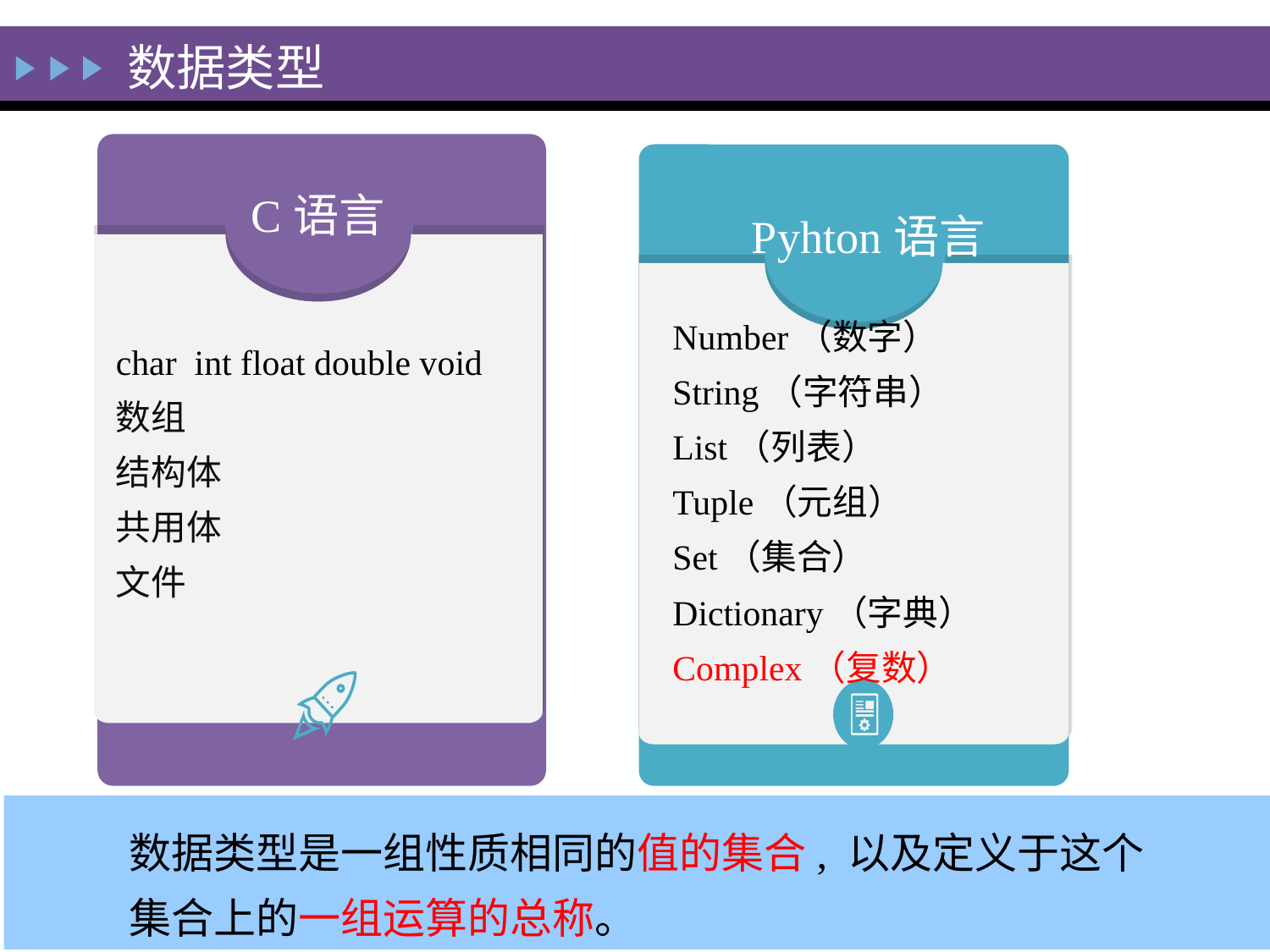

数据类型

C语言
Pyhton语言
Number（数字）
String（字符串）
List（列表）
Tuple（元组）
Set（集合）
Dictionary（字典）
Complex（复数）
char  int float double void
数组
结构体
共用体
文件

数据类型是一组性质相同的值的集合, 以及定义于这个集合上的一组运算的总称。